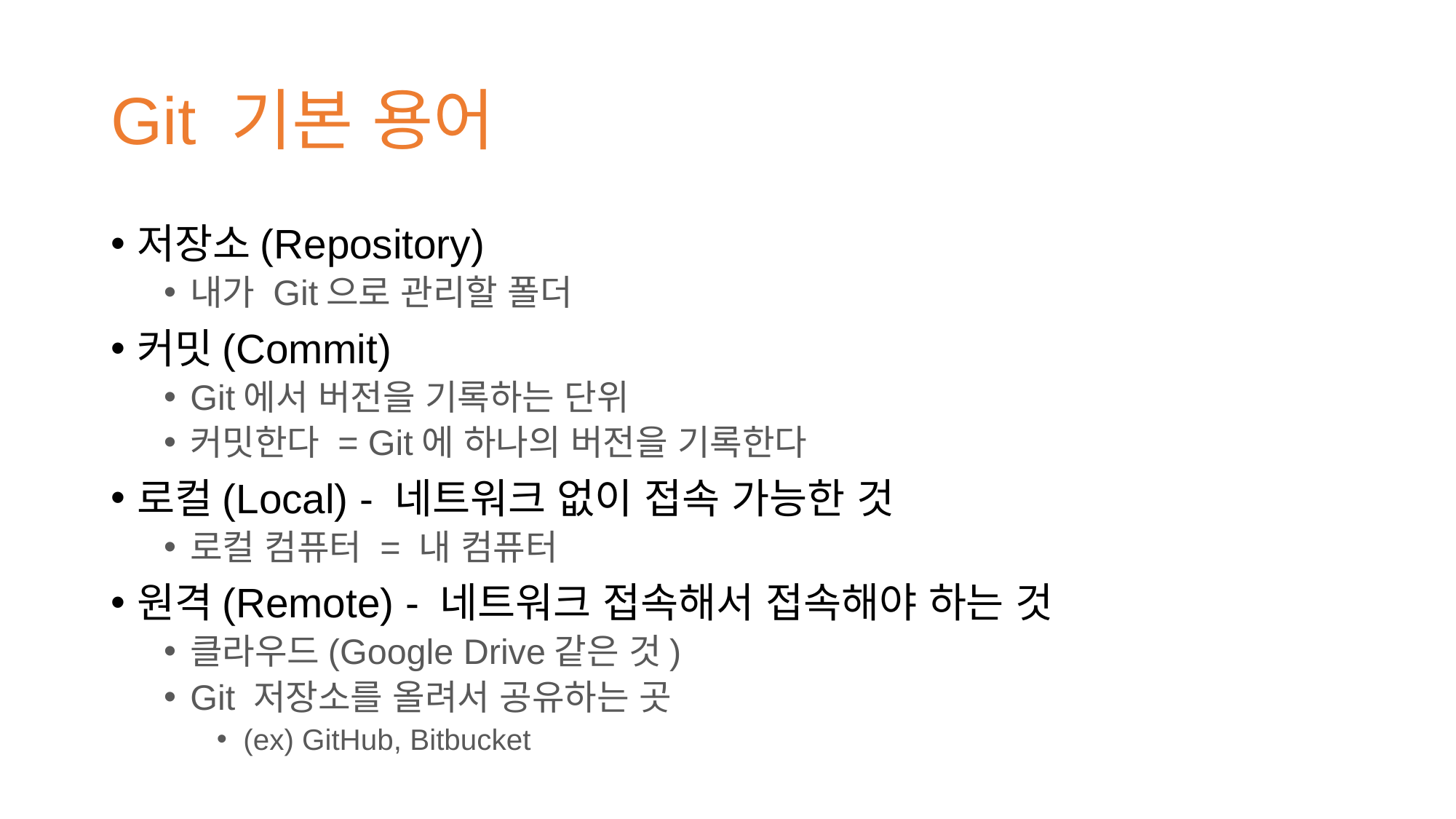

# Git 기본 용어
저장소(Repository)
내가 Git으로 관리할 폴더
커밋(Commit)
Git에서 버전을 기록하는 단위
커밋한다 = Git에 하나의 버전을 기록한다
로컬(Local) - 네트워크 없이 접속 가능한 것
로컬 컴퓨터 = 내 컴퓨터
원격(Remote) - 네트워크 접속해서 접속해야 하는 것
클라우드(Google Drive같은 것)
Git 저장소를 올려서 공유하는 곳
(ex) GitHub, Bitbucket